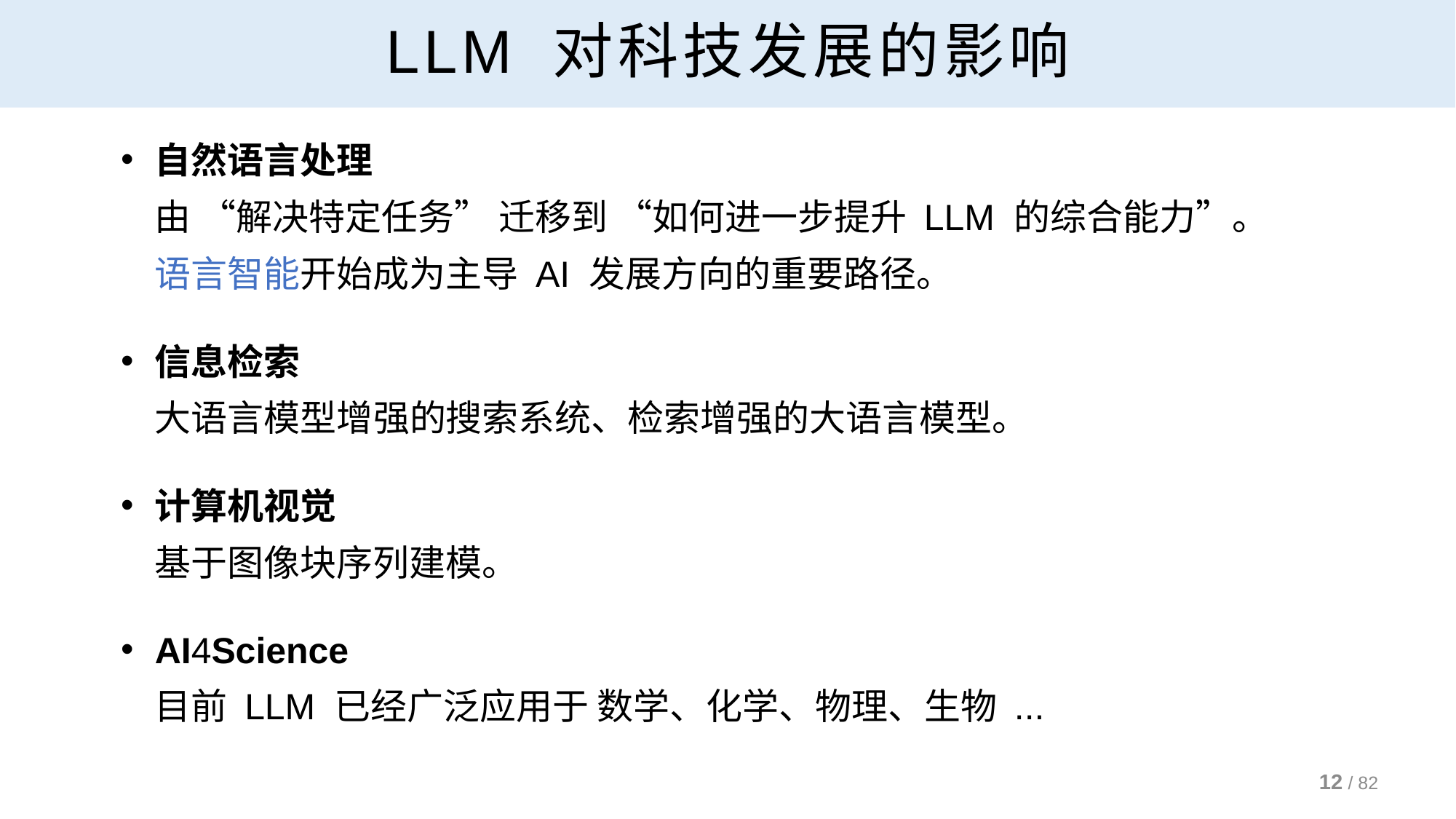

# LLM 对科技发展的影响
自然语言处理
由 “解决特定任务” 迁移到 “如何进一步提升 LLM 的综合能力”。
语言智能开始成为主导 AI 发展方向的重要路径。
信息检索
大语言模型增强的搜索系统、检索增强的大语言模型。
计算机视觉
基于图像块序列建模。
AI4Science
目前 LLM 已经广泛应用于 数学、化学、物理、生物 ...
12 / 82